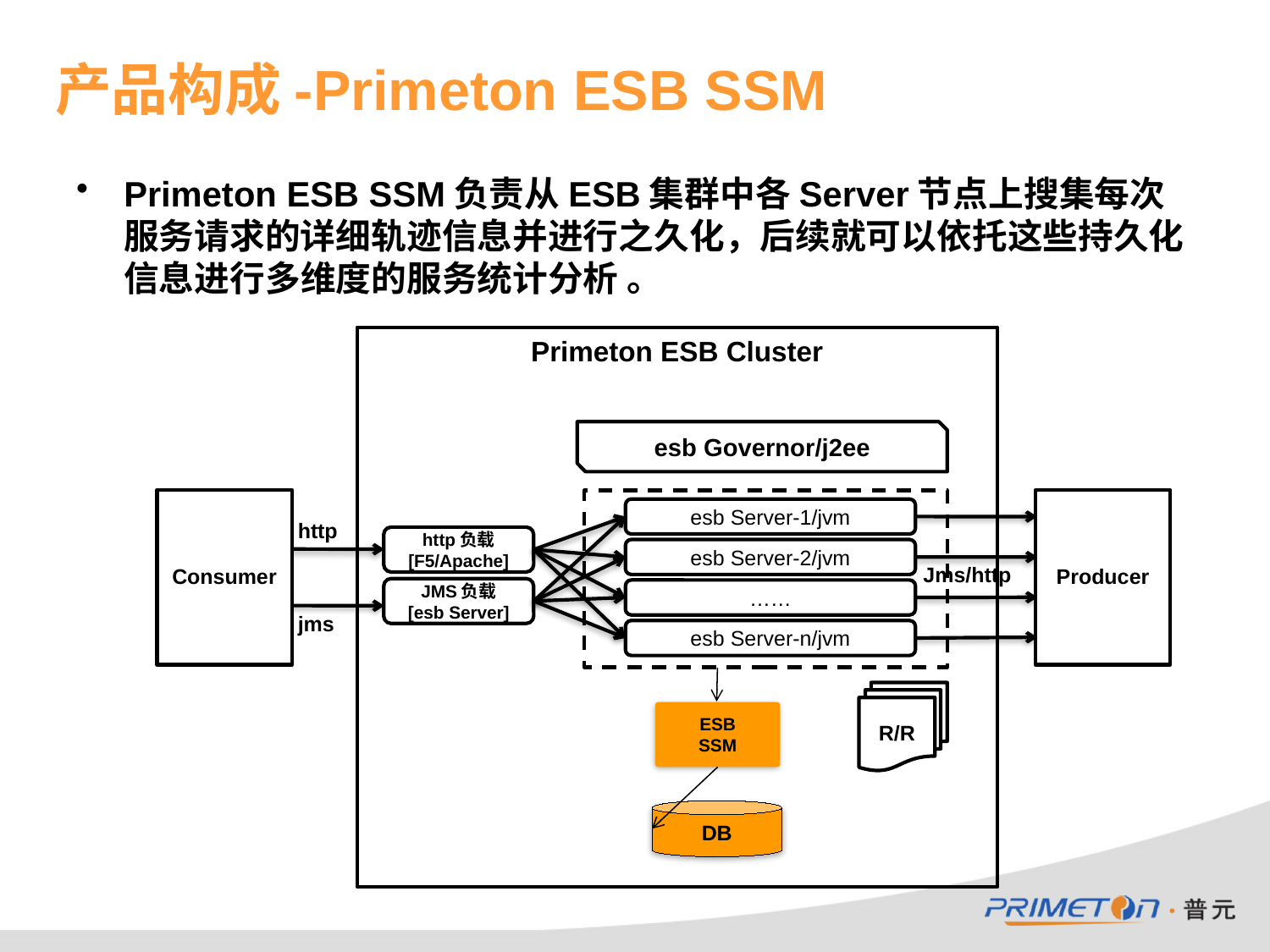

# 产品构成-Primeton ESB SSM
Primeton ESB SSM负责从ESB集群中各Server节点上搜集每次服务请求的详细轨迹信息并进行之久化，后续就可以依托这些持久化信息进行多维度的服务统计分析 。
Primeton ESB Cluster
esb Governor/j2ee
Consumer
Producer

esb Server-1/jvm
http
http负载
[F5/Apache]
esb Server-2/jvm
Jms/http
JMS负载
[esb Server]
……
jms
esb Server-n/jvm
R/R
ESB
SSM
DB